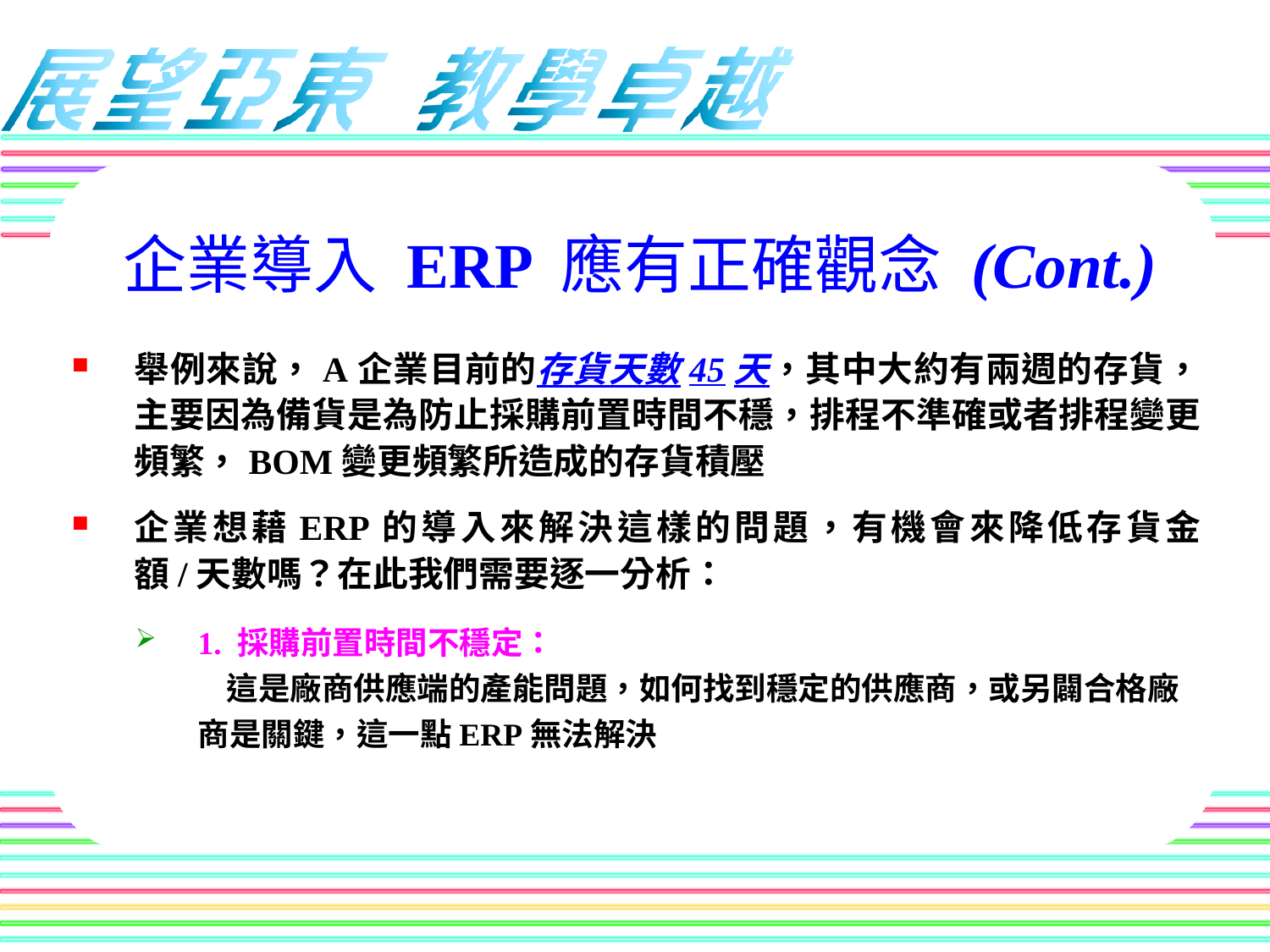

企業導入 ERP 應有正確觀念 (Cont.)
舉例來說，A企業目前的存貨天數45天，其中大約有兩週的存貨，主要因為備貨是為防止採購前置時間不穩，排程不準確或者排程變更頻繁，BOM變更頻繁所造成的存貨積壓
企業想藉ERP的導入來解決這樣的問題，有機會來降低存貨金額/天數嗎？在此我們需要逐一分析：
1. 採購前置時間不穩定：
    這是廠商供應端的產能問題，如何找到穩定的供應商，或另闢合格廠商是關鍵，這一點ERP無法解決